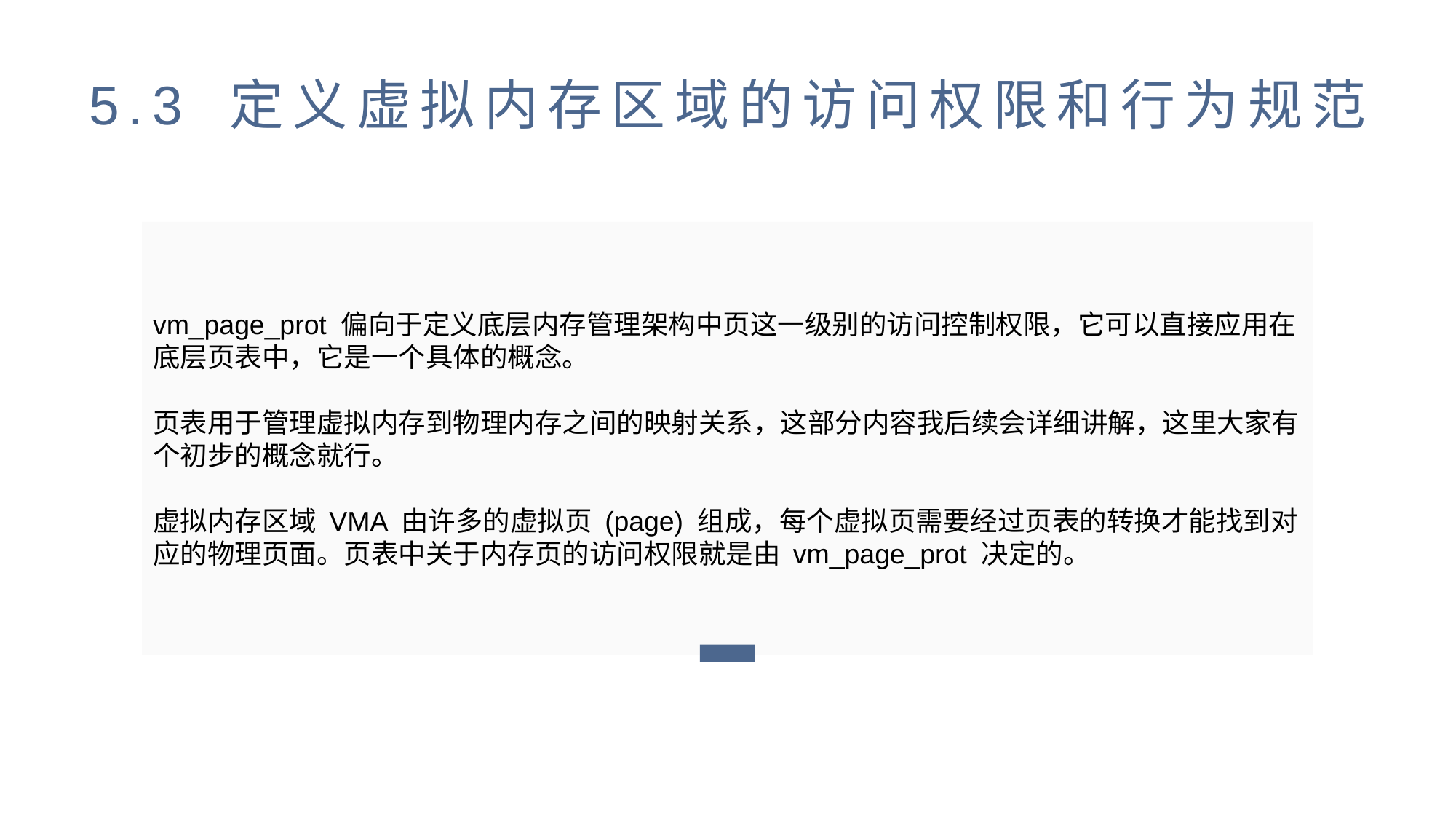

5.3 定义虚拟内存区域的访问权限和行为规范
vm_page_prot 偏向于定义底层内存管理架构中页这一级别的访问控制权限，它可以直接应用在底层页表中，它是一个具体的概念。

页表用于管理虚拟内存到物理内存之间的映射关系，这部分内容我后续会详细讲解，这里大家有个初步的概念就行。

虚拟内存区域 VMA 由许多的虚拟页 (page) 组成，每个虚拟页需要经过页表的转换才能找到对应的物理页面。页表中关于内存页的访问权限就是由 vm_page_prot 决定的。